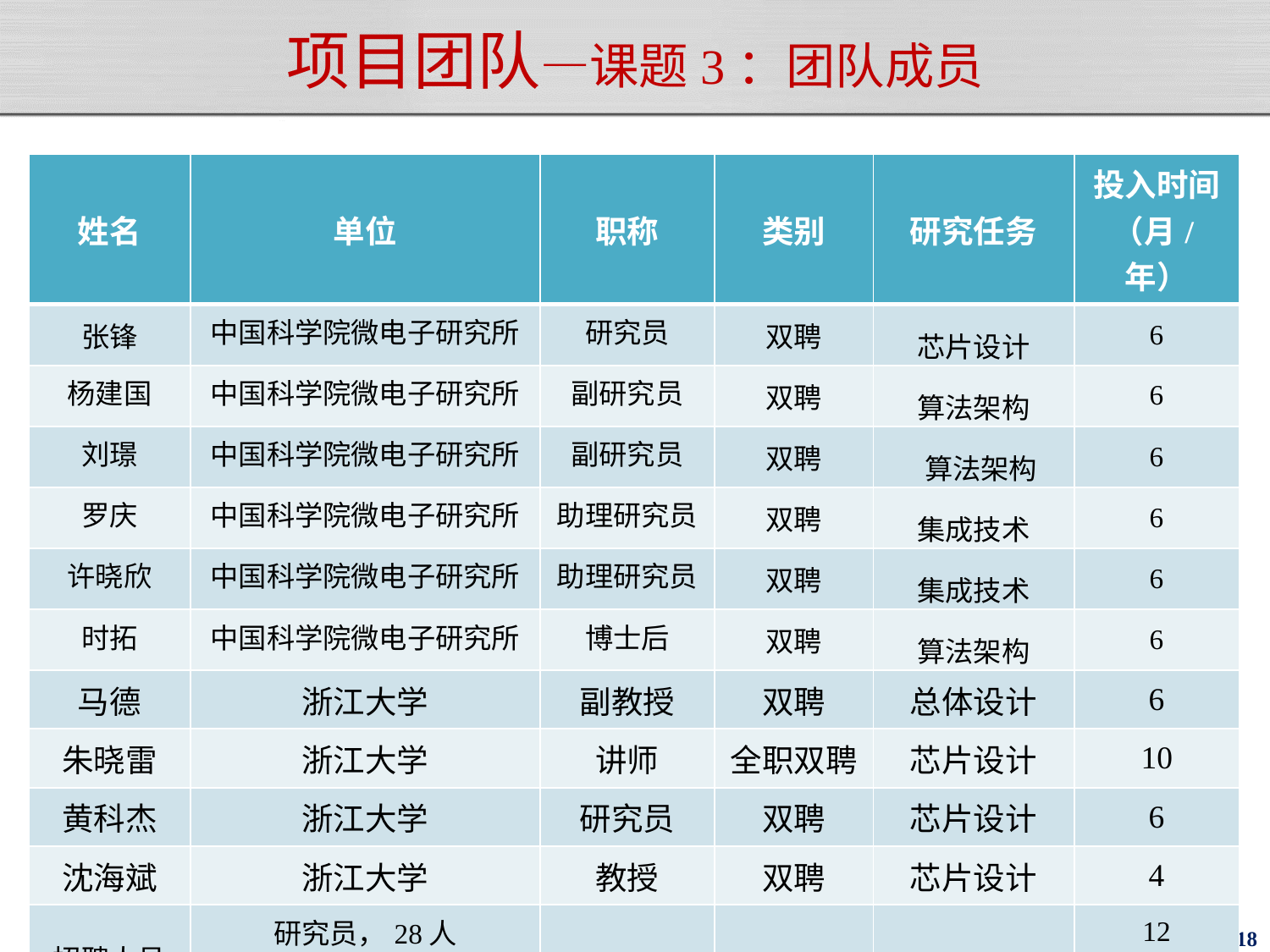

# 项目团队—课题3：团队成员
| 姓名 | 单位 | 职称 | 类别 | 研究任务 | 投入时间 （月/年） |
| --- | --- | --- | --- | --- | --- |
| 张锋 | 中国科学院微电子研究所 | 研究员 | 双聘 | 芯片设计 | 6 |
| 杨建国 | 中国科学院微电子研究所 | 副研究员 | 双聘 | 算法架构 | 6 |
| 刘璟 | 中国科学院微电子研究所 | 副研究员 | 双聘 | 算法架构 | 6 |
| 罗庆 | 中国科学院微电子研究所 | 助理研究员 | 双聘 | 集成技术 | 6 |
| 许晓欣 | 中国科学院微电子研究所 | 助理研究员 | 双聘 | 集成技术 | 6 |
| 时拓 | 中国科学院微电子研究所 | 博士后 | 双聘 | 算法架构 | 6 |
| 马德 | 浙江大学 | 副教授 | 双聘 | 总体设计 | 6 |
| 朱晓雷 | 浙江大学 | 讲师 | 全职双聘 | 芯片设计 | 10 |
| 黄科杰 | 浙江大学 | 研究员 | 双聘 | 芯片设计 | 6 |
| 沈海斌 | 浙江大学 | 教授 | 双聘 | 芯片设计 | 4 |
| 招聘人员 | 研究员，28人 |  |  |  | 12 |
|  | 工程师，30人 |  |  |  | 12 |
| 研究生 | 硕士生/博士生，80人 |  |  |  | 10 |
118